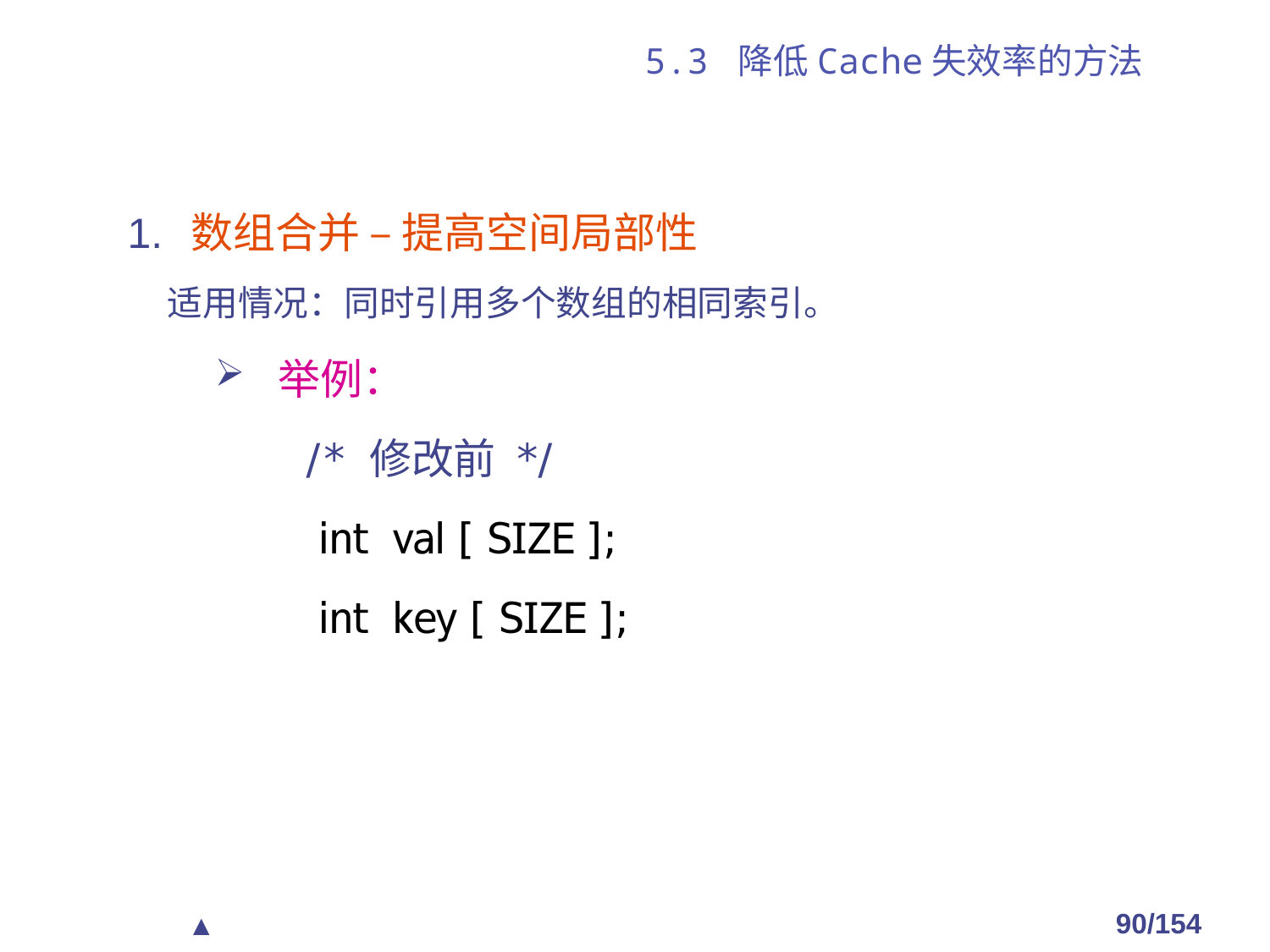

# 5.3 降低Cache失效率的方法
数组合并 – 提高空间局部性
    适用情况：同时引用多个数组的相同索引。
举例：
       /* 修改前 */
        int  val [ SIZE ];
        int  key [ SIZE ];